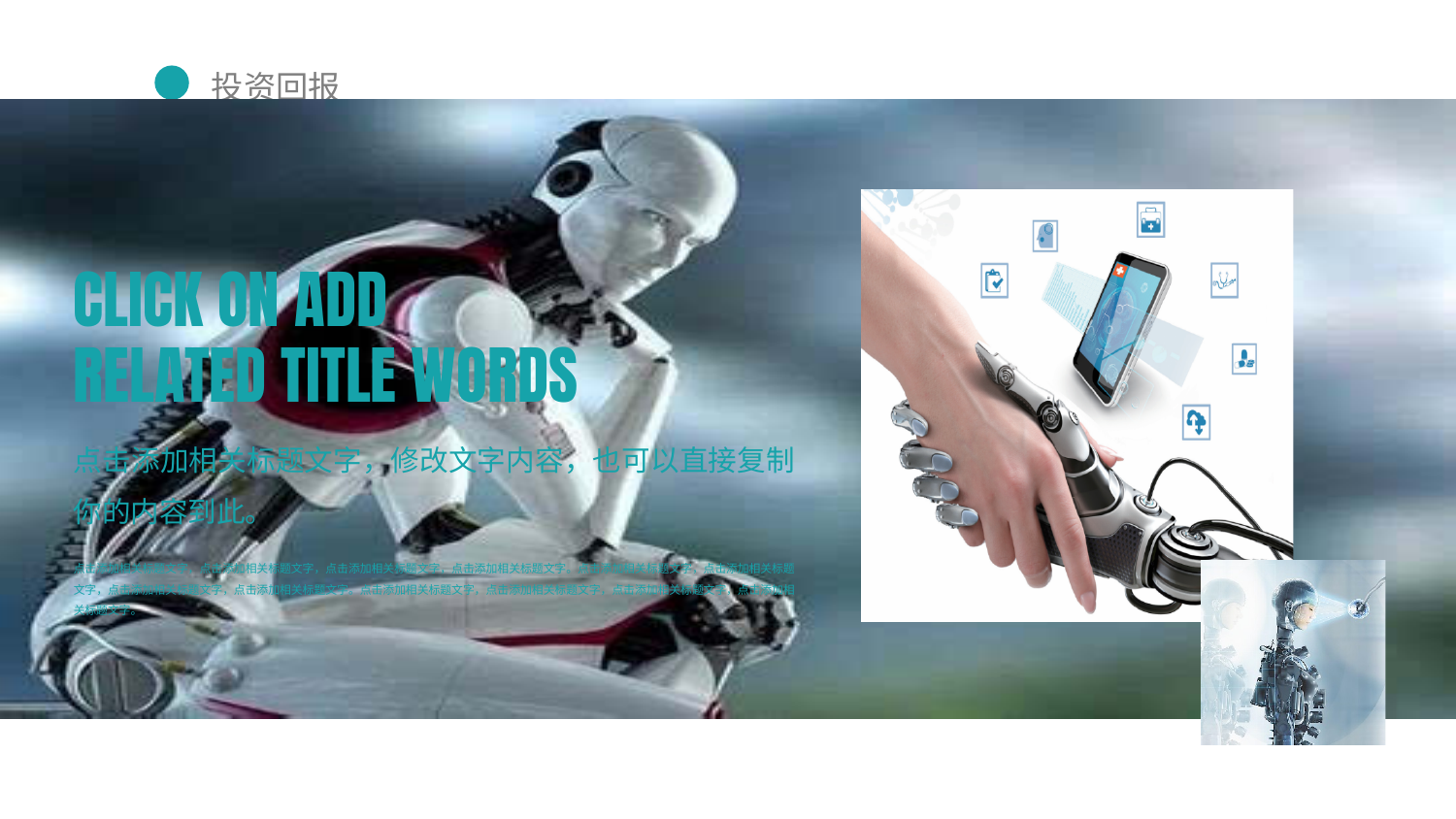

CLICK ON ADD
RELATED TITLE WORDS
点击添加相关标题文字，修改文字内容，也可以直接复制你的内容到此。

点击添加相关标题文字，点击添加相关标题文字，点击添加相关标题文字，点击添加相关标题文字。点击添加相关标题文字，点击添加相关标题文字，点击添加相关标题文字，点击添加相关标题文字。点击添加相关标题文字，点击添加相关标题文字，点击添加相关标题文字，点击添加相关标题文字。